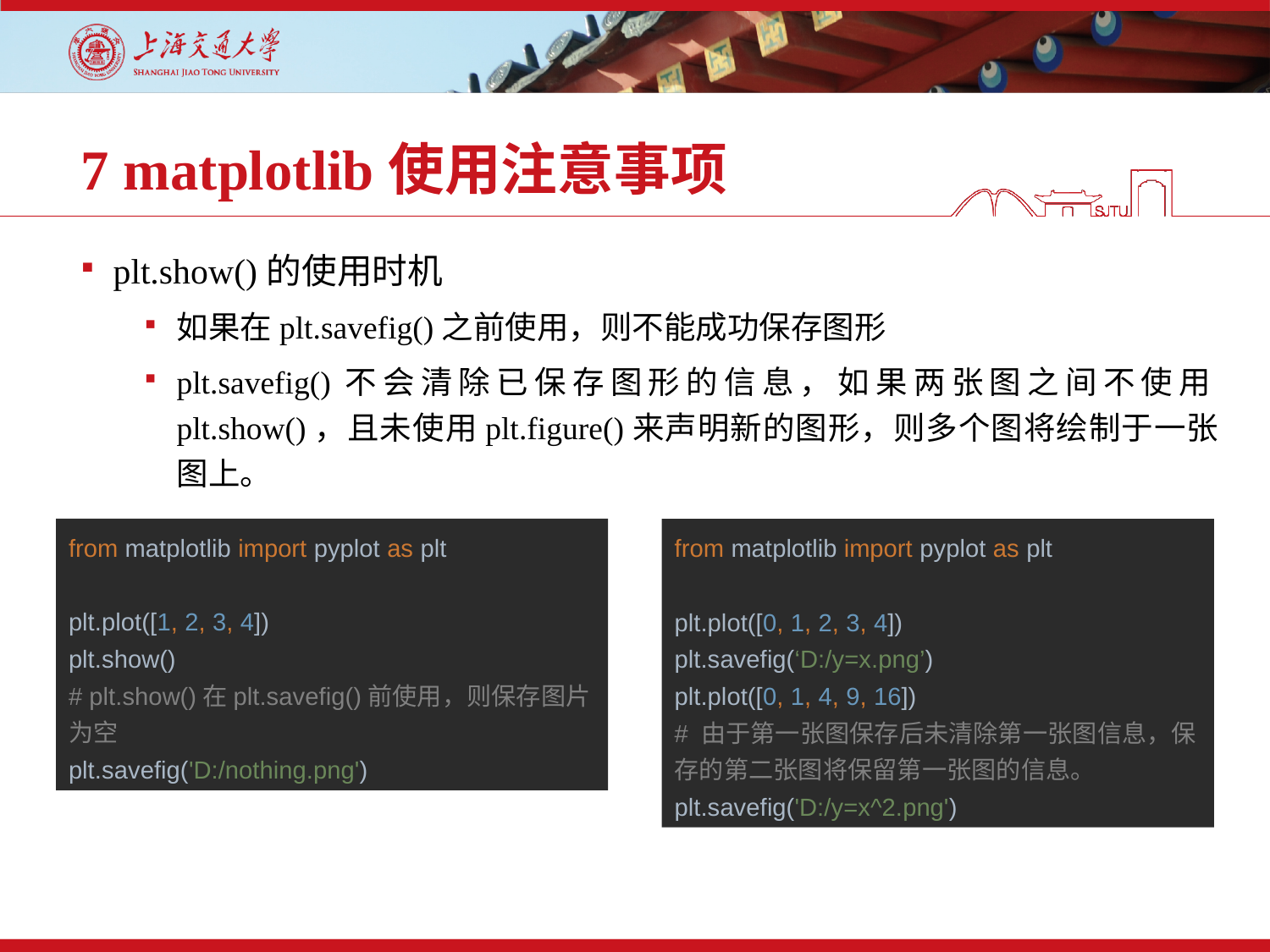

# 7 matplotlib使用注意事项
plt.show()的使用时机
如果在plt.savefig()之前使用，则不能成功保存图形
plt.savefig()不会清除已保存图形的信息，如果两张图之间不使用plt.show()，且未使用plt.figure()来声明新的图形，则多个图将绘制于一张图上。
from matplotlib import pyplot as plt
plt.plot([1, 2, 3, 4])
plt.show()
# plt.show()在plt.savefig()前使用，则保存图片为空
plt.savefig('D:/nothing.png')
from matplotlib import pyplot as plt
plt.plot([0, 1, 2, 3, 4])
plt.savefig(‘D:/y=x.png’)
plt.plot([0, 1, 4, 9, 16])
# 由于第一张图保存后未清除第一张图信息，保存的第二张图将保留第一张图的信息。
plt.savefig('D:/y=x^2.png')